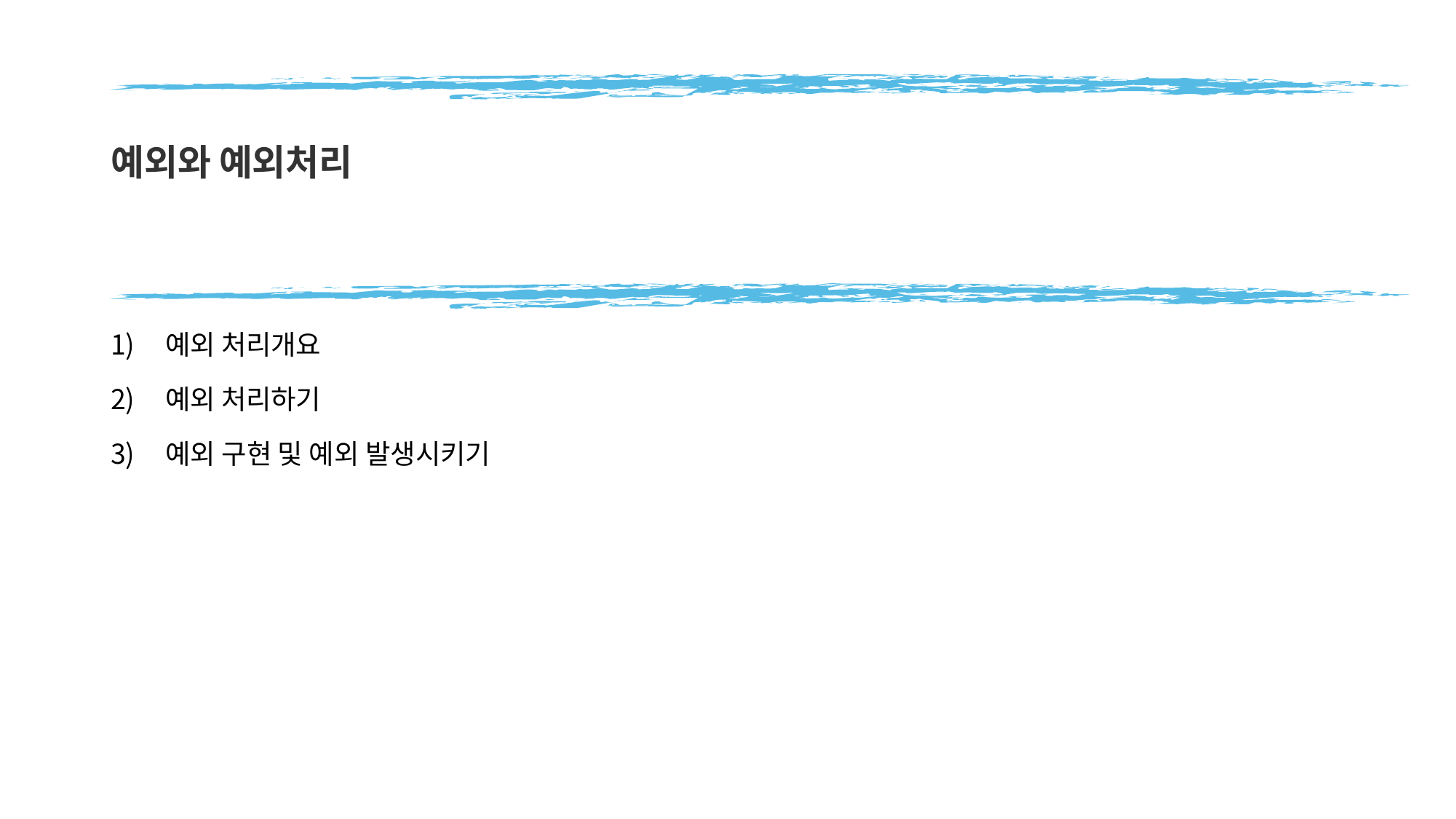

# 예외와 예외처리

예외 처리개요
예외 처리하기
예외 구현 및 예외 발생시키기